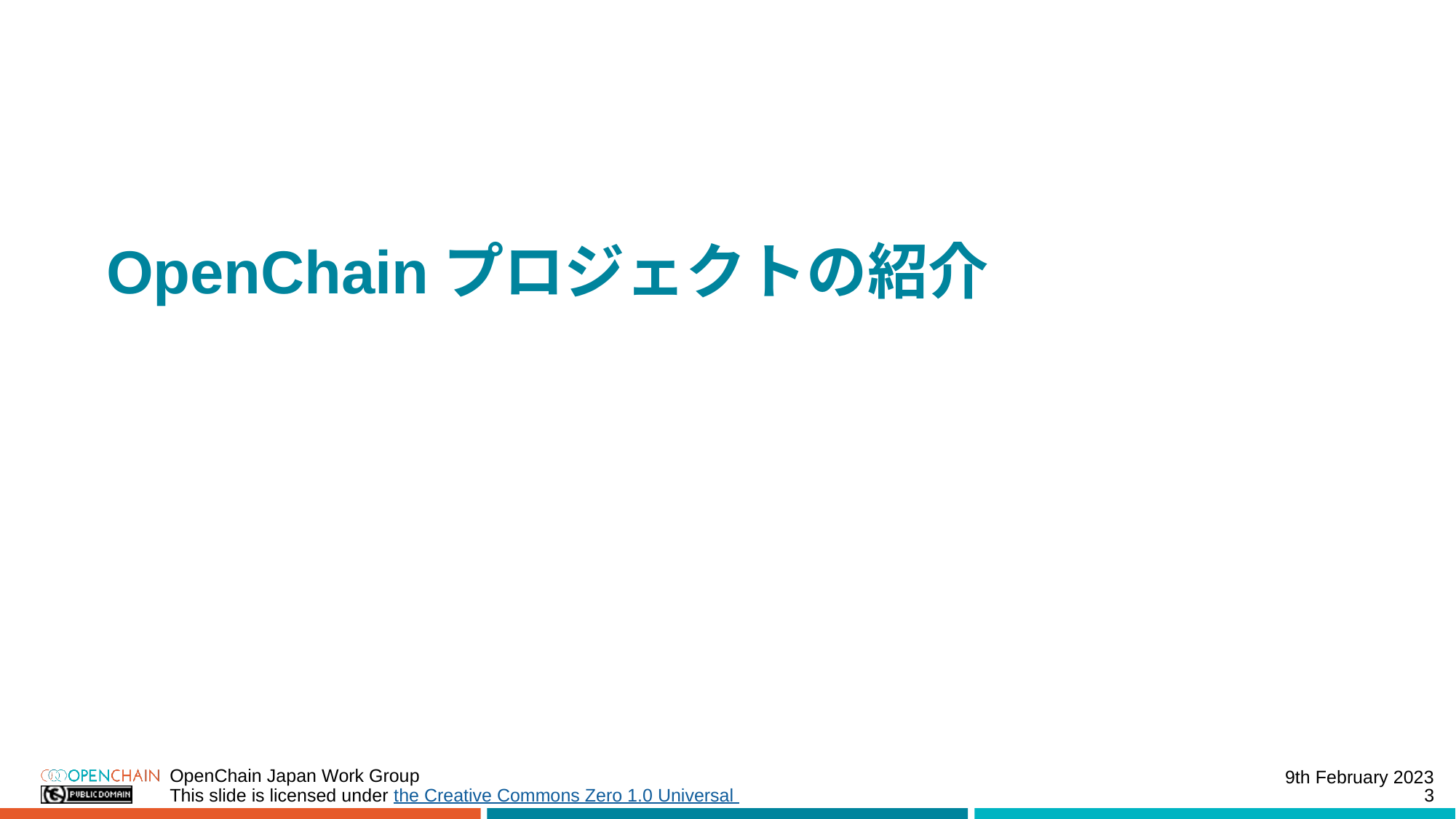

#
OpenChainプロジェクトの紹介
9th February 2023
OpenChain Japan Work Group
3